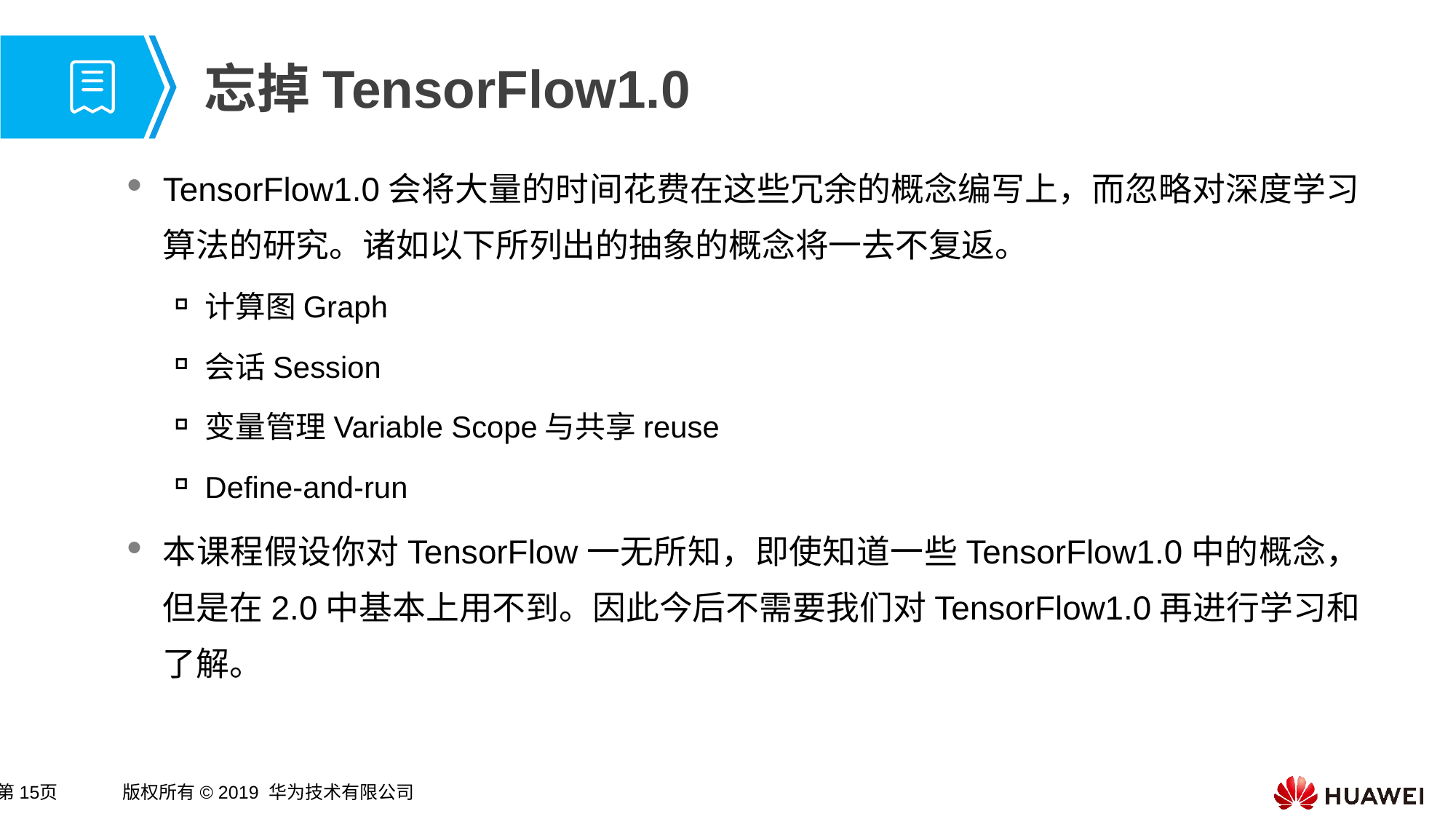

# 忘掉TensorFlow1.0
TensorFlow1.0会将大量的时间花费在这些冗余的概念编写上，而忽略对深度学习算法的研究。诸如以下所列出的抽象的概念将一去不复返。
计算图Graph
会话Session
变量管理Variable Scope与共享reuse
Define-and-run
本课程假设你对TensorFlow一无所知，即使知道一些TensorFlow1.0中的概念，但是在2.0中基本上用不到。因此今后不需要我们对TensorFlow1.0再进行学习和了解。